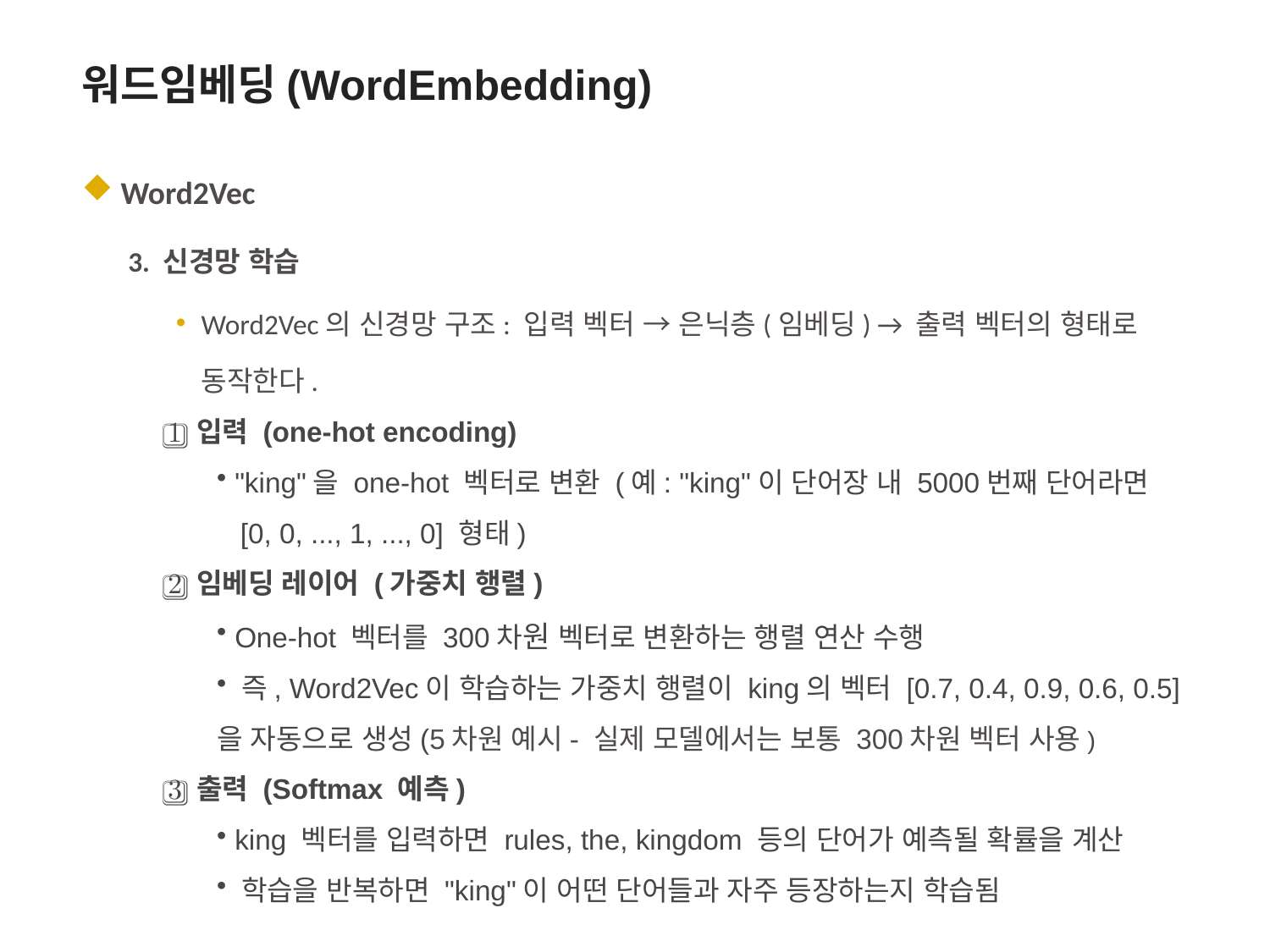

워드임베딩(WordEmbedding)
 Word2Vec
3. 신경망 학습
Word2Vec의 신경망 구조: 입력 벡터 → 은닉층(임베딩) → 출력 벡터의 형태로 동작한다.
           1️⃣ 입력 (one-hot encoding)
 "king"을 one-hot 벡터로 변환 (예: "king"이 단어장 내 5000번째 단어라면
   [0, 0, ..., 1, ..., 0] 형태)
           2️⃣ 임베딩 레이어 (가중치 행렬)
 One-hot 벡터를 300차원 벡터로 변환하는 행렬 연산 수행
 즉, Word2Vec이 학습하는 가중치 행렬이 king의 벡터 [0.7, 0.4, 0.9, 0.6, 0.5]을 자동으로 생성(5차원 예시- 실제 모델에서는 보통 300차원 벡터 사용)
           3️⃣ 출력 (Softmax 예측)
 king 벡터를 입력하면 rules, the, kingdom 등의 단어가 예측될 확률을 계산
 학습을 반복하면 "king"이 어떤 단어들과 자주 등장하는지 학습됨